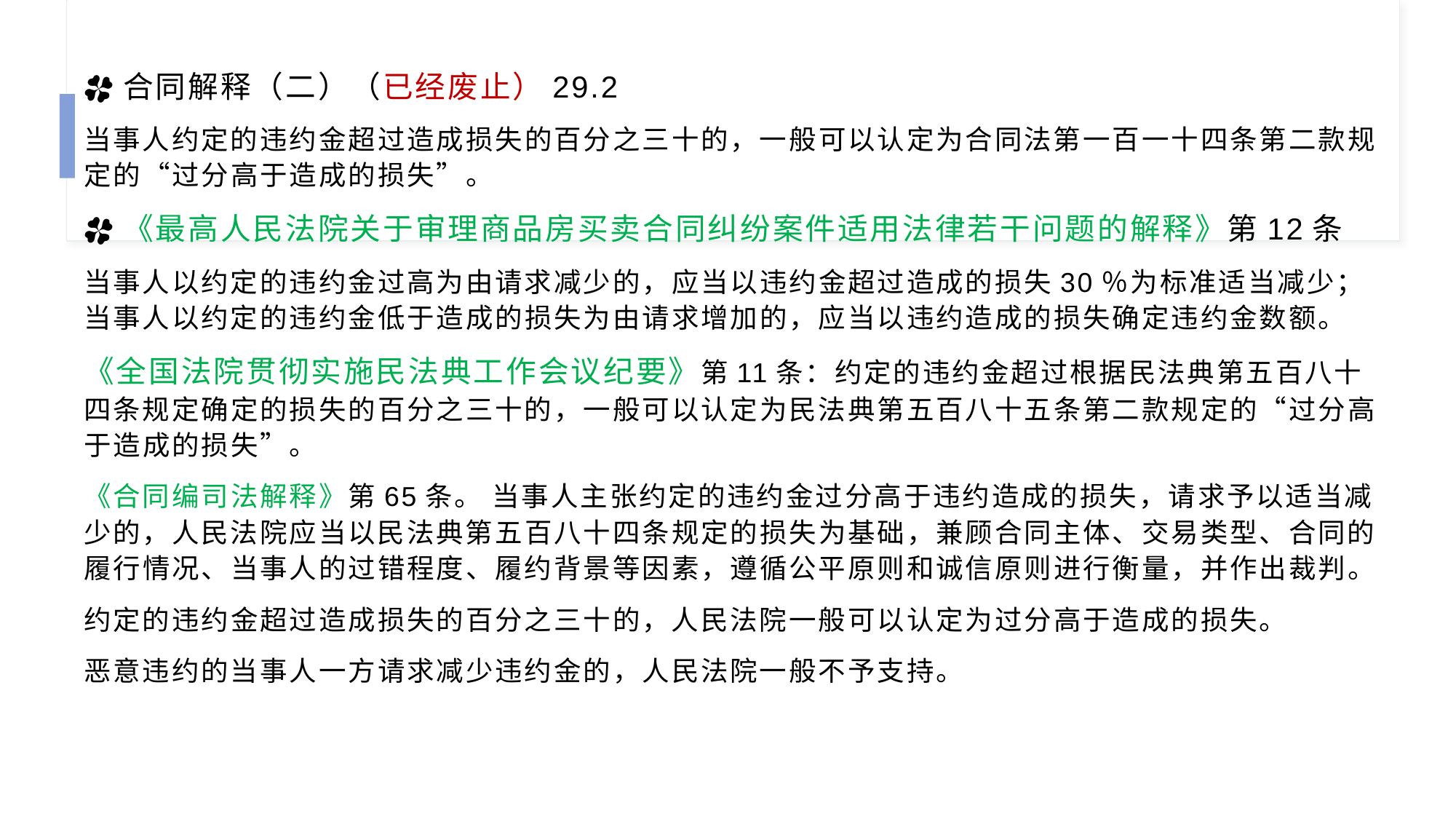

🍀合同解释（二）（已经废止）29.2
当事人约定的违约金超过造成损失的百分之三十的，一般可以认定为合同法第一百一十四条第二款规定的“过分高于造成的损失”。
🍀《最高人民法院关于审理商品房买卖合同纠纷案件适用法律若干问题的解释》第12条
当事人以约定的违约金过高为由请求减少的，应当以违约金超过造成的损失30％为标准适当减少；当事人以约定的违约金低于造成的损失为由请求增加的，应当以违约造成的损失确定违约金数额。
《全国法院贯彻实施民法典工作会议纪要》第11条：约定的违约金超过根据民法典第五百八十四条规定确定的损失的百分之三十的，一般可以认定为民法典第五百八十五条第二款规定的“过分高于造成的损失”。
《合同编司法解释》第65条。 当事人主张约定的违约金过分高于违约造成的损失，请求予以适当减少的，人民法院应当以民法典第五百八十四条规定的损失为基础，兼顾合同主体、交易类型、合同的履行情况、当事人的过错程度、履约背景等因素，遵循公平原则和诚信原则进行衡量，并作出裁判。
约定的违约金超过造成损失的百分之三十的，人民法院一般可以认定为过分高于造成的损失。
恶意违约的当事人一方请求减少违约金的，人民法院一般不予支持。